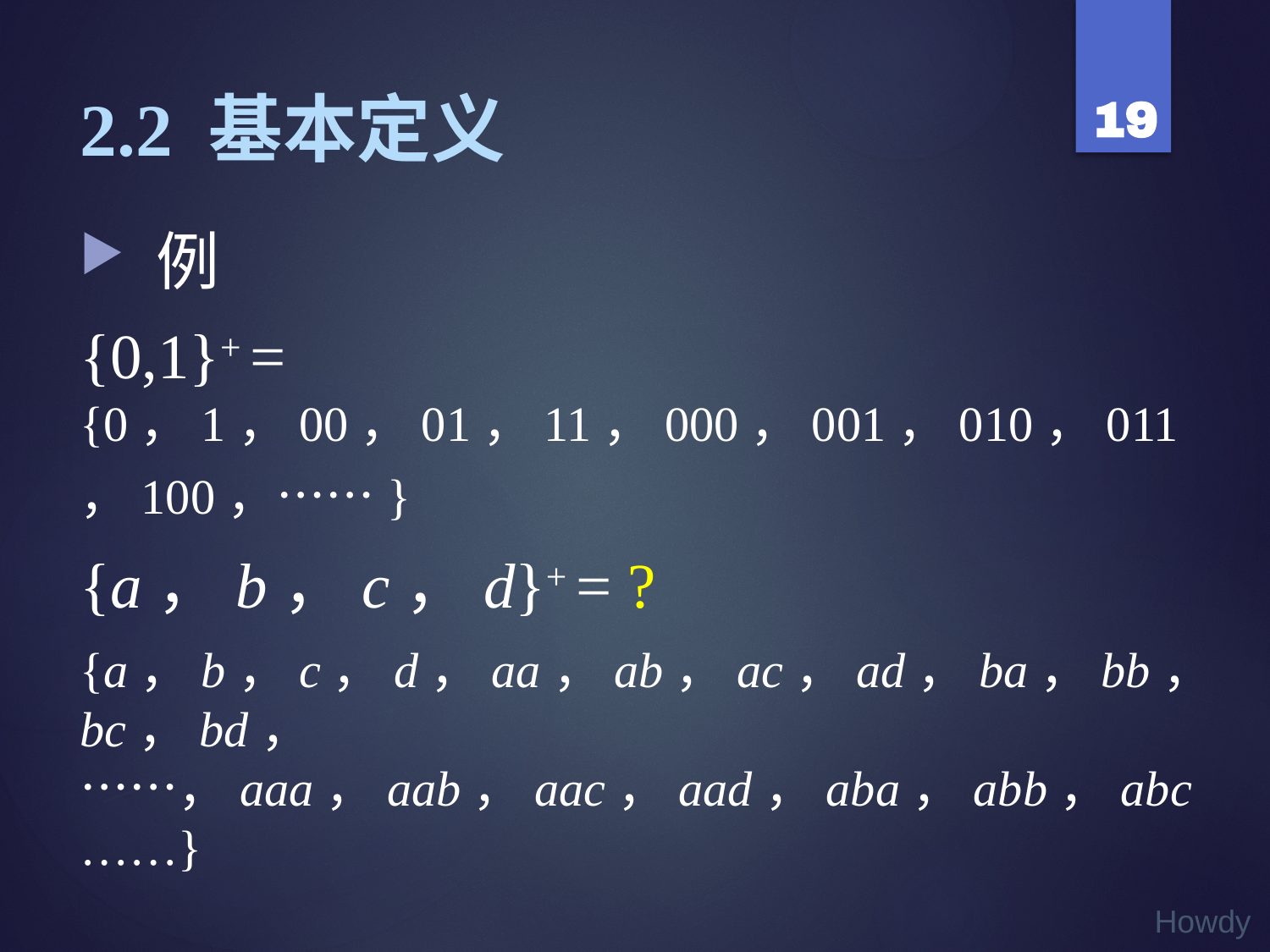

# 2.2 基本定义
 例
{0,1}+ = {0，1，00，01，11，000，001，010，011，100，……}
{a，b，c，d}+ = ?
{a，b，c，d，aa，ab，ac，ad，ba，bb，bc，bd，……，aaa，aab，aac，aad，aba，abb，abc……}